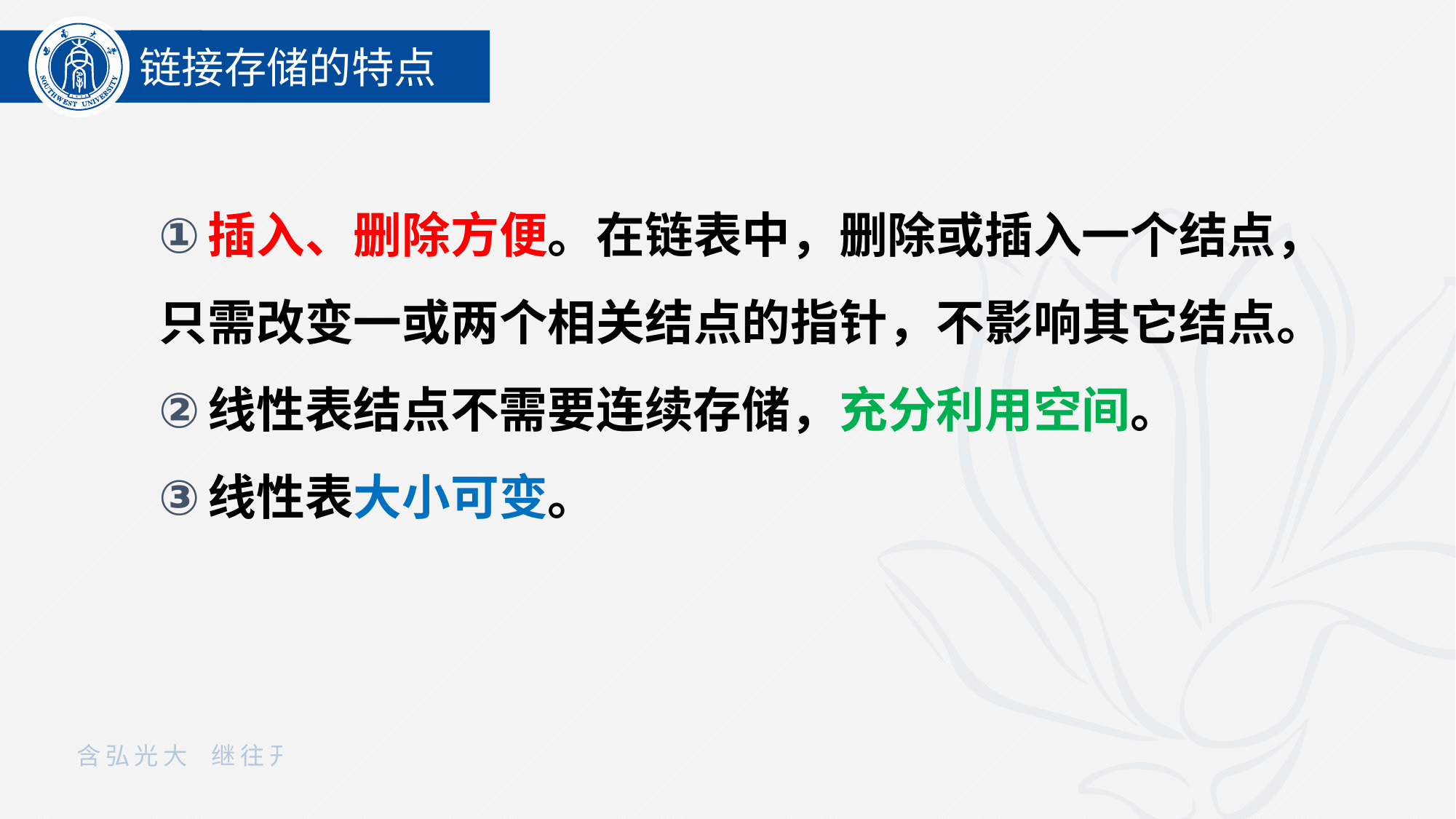

链接存储的特点

插入、删除方便。在链表中，删除或插入一个结点，只需改变一或两个相关结点的指针，不影响其它结点。
线性表结点不需要连续存储，充分利用空间。
线性表大小可变。